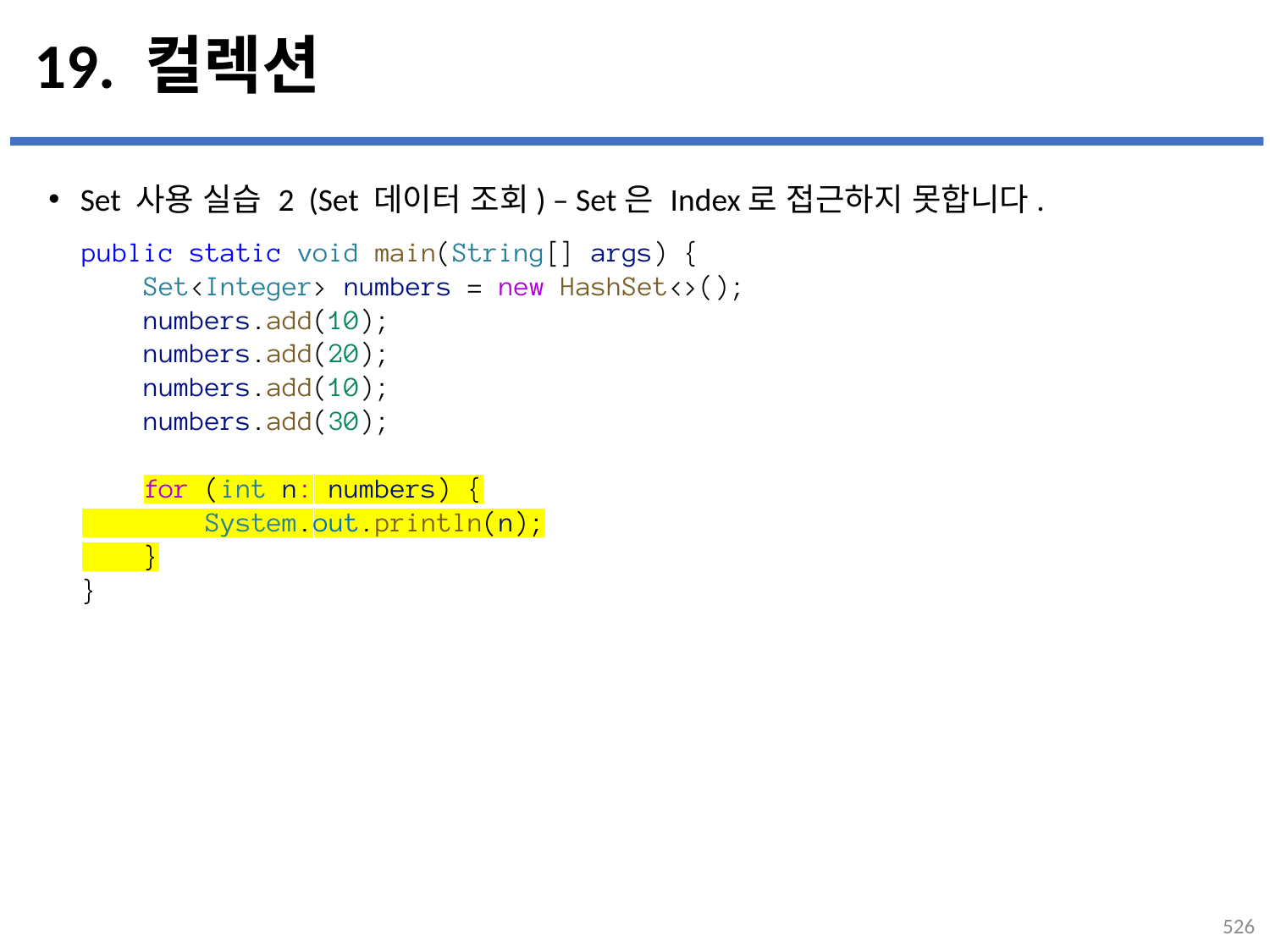

# 19. 컬렉션
Set 사용 실습 2  (Set 데이터 조회) – Set은 Index로 접근하지 못합니다.
public static void main(String[] args) {
    Set<Integer> numbers = new HashSet<>();
    numbers.add(10);
    numbers.add(20);
    numbers.add(10);
    numbers.add(30);
    for (int n: numbers) {
        System.out.println(n);
    }
}
526